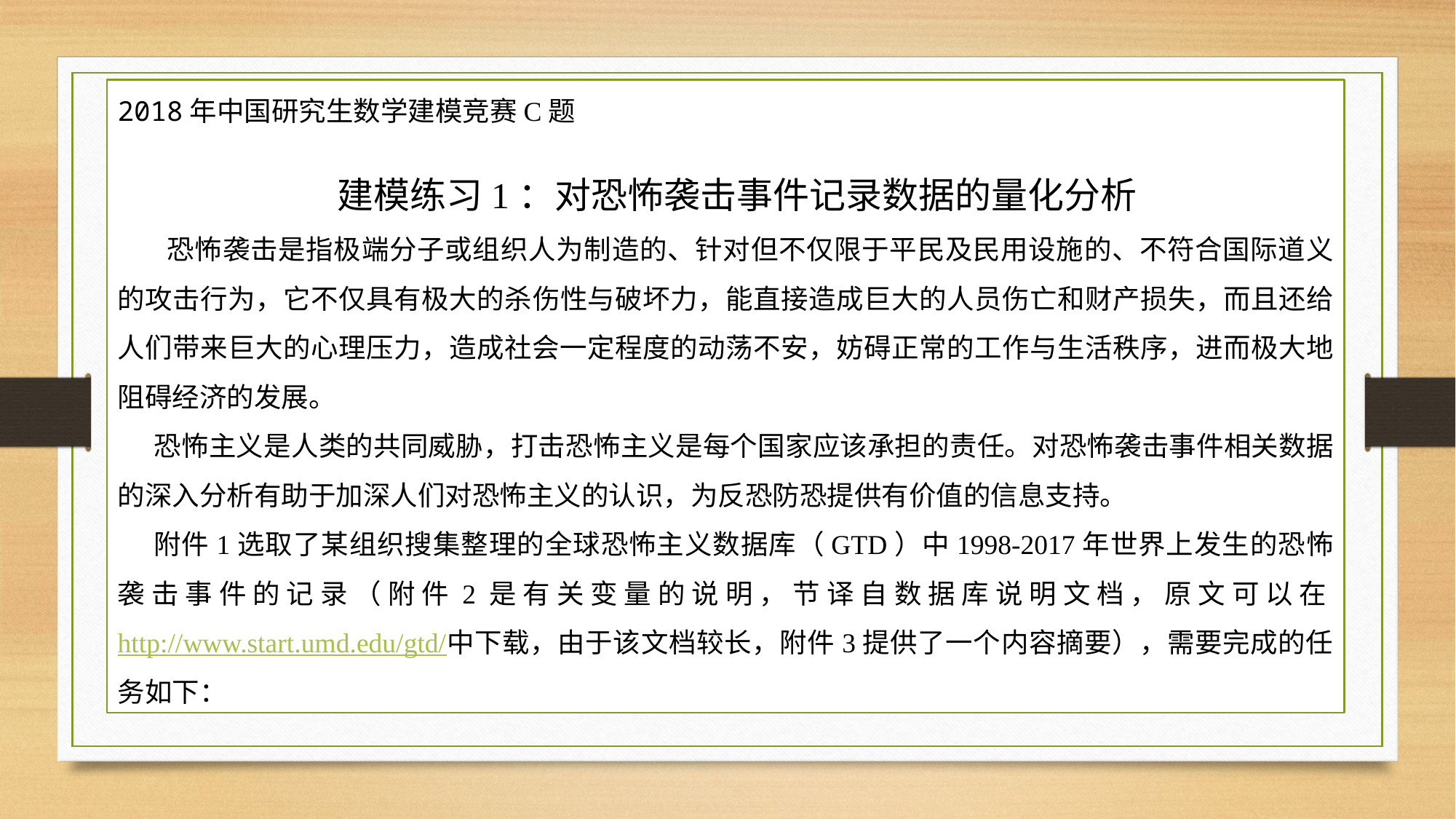

2018年中国研究生数学建模竞赛C题

建模练习1：对恐怖袭击事件记录数据的量化分析
 恐怖袭击是指极端分子或组织人为制造的、针对但不仅限于平民及民用设施的、不符合国际道义的攻击行为，它不仅具有极大的杀伤性与破坏力，能直接造成巨大的人员伤亡和财产损失，而且还给人们带来巨大的心理压力，造成社会一定程度的动荡不安，妨碍正常的工作与生活秩序，进而极大地阻碍经济的发展。
恐怖主义是人类的共同威胁，打击恐怖主义是每个国家应该承担的责任。对恐怖袭击事件相关数据的深入分析有助于加深人们对恐怖主义的认识，为反恐防恐提供有价值的信息支持。
附件1选取了某组织搜集整理的全球恐怖主义数据库（GTD）中1998-2017年世界上发生的恐怖袭击事件的记录（附件2是有关变量的说明，节译自数据库说明文档，原文可以在http://www.start.umd.edu/gtd/中下载，由于该文档较长，附件3提供了一个内容摘要），需要完成的任务如下：